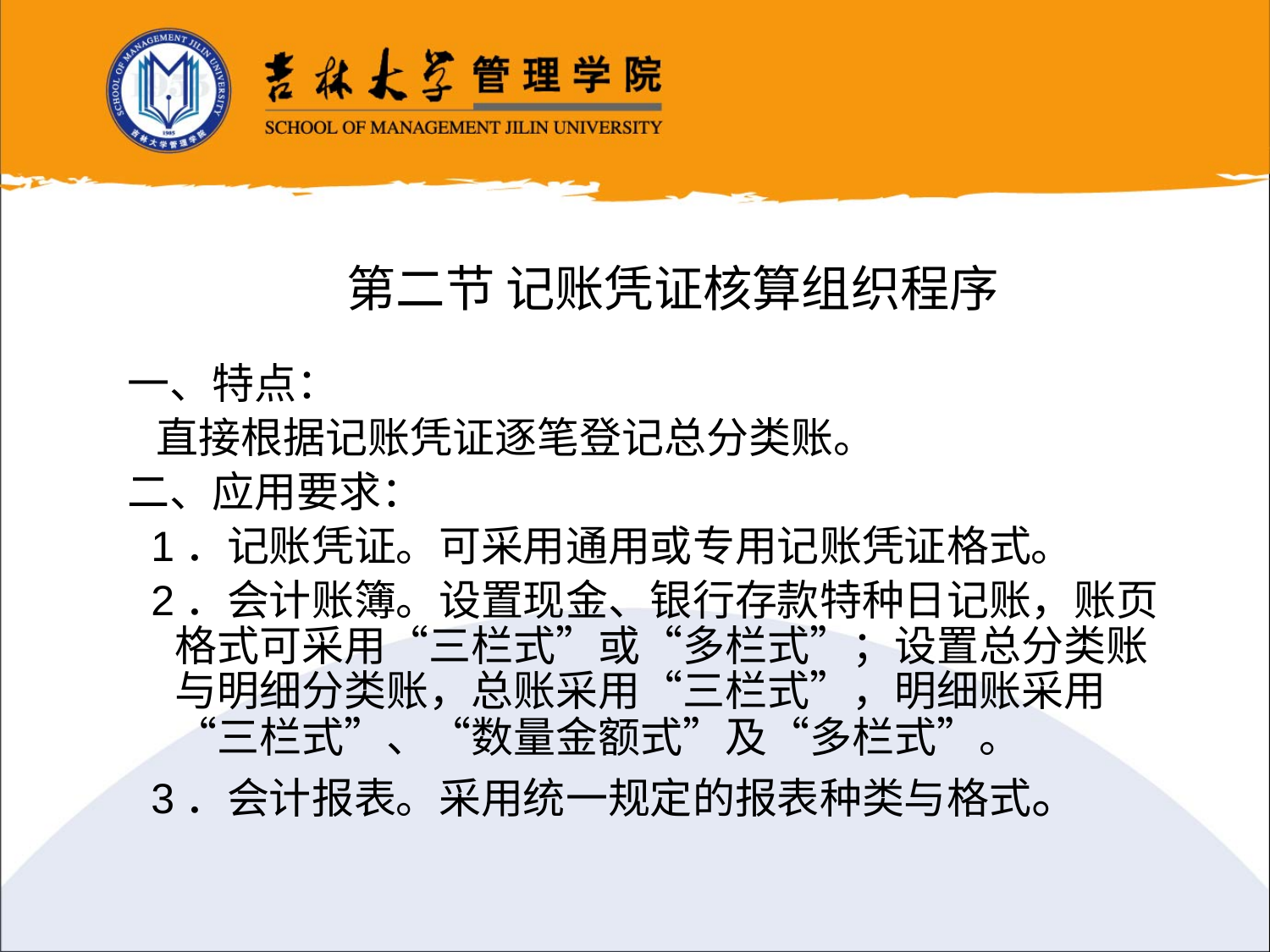

第二节 记账凭证核算组织程序
一、特点：
  直接根据记账凭证逐笔登记总分类账。
二、应用要求：
  1．记账凭证。可采用通用或专用记账凭证格式。
  2．会计账簿。设置现金、银行存款特种日记账，账页格式可采用“三栏式”或“多栏式”；设置总分类账与明细分类账，总账采用“三栏式”，明细账采用“三栏式”、“数量金额式”及“多栏式”。
  3．会计报表。采用统一规定的报表种类与格式。
141